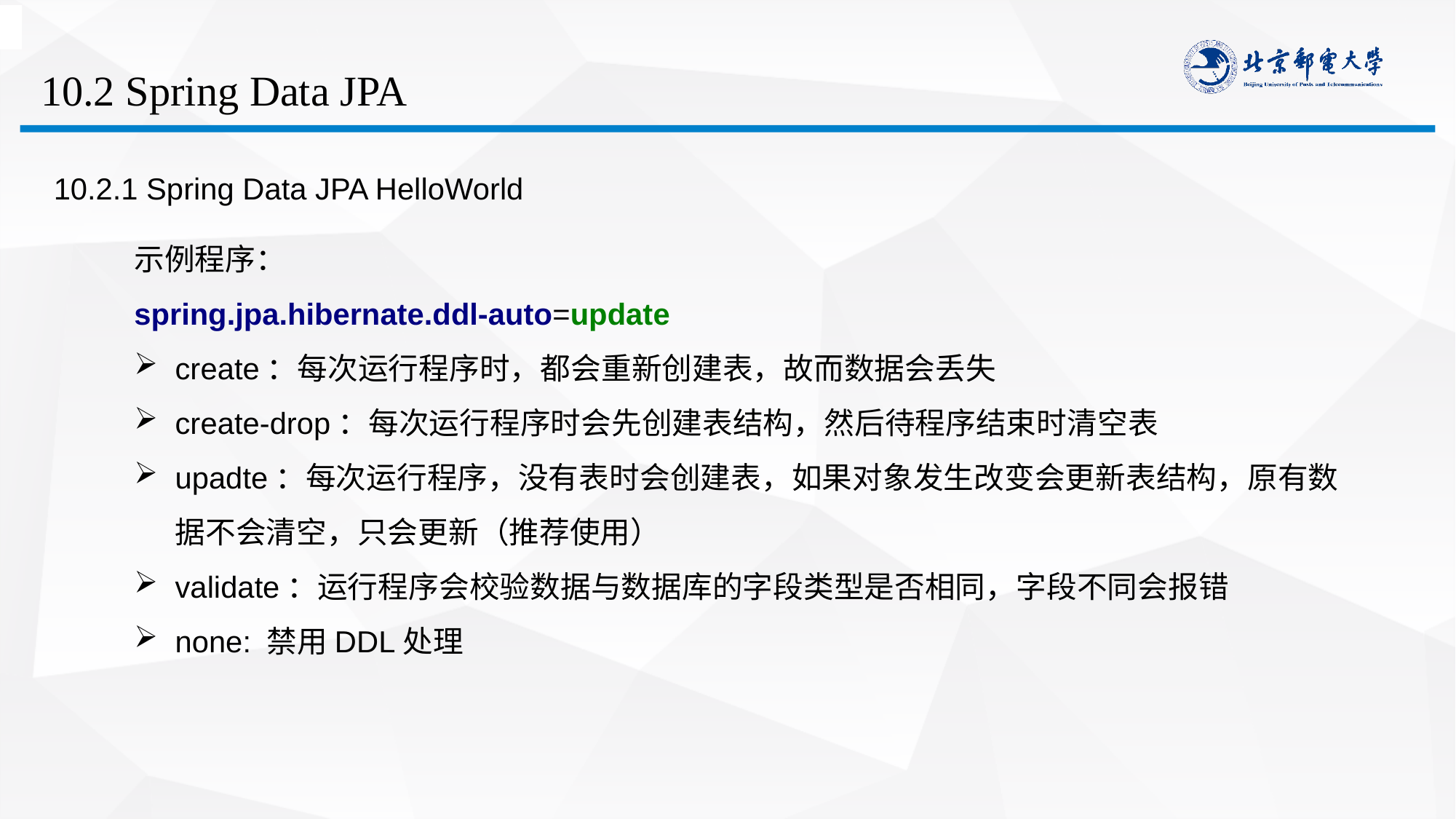

# 10.2 Spring Data JPA
10.2.1 Spring Data JPA HelloWorld

示例程序：
spring.jpa.hibernate.ddl-auto=update
create：每次运行程序时，都会重新创建表，故而数据会丢失
create-drop：每次运行程序时会先创建表结构，然后待程序结束时清空表
upadte：每次运行程序，没有表时会创建表，如果对象发生改变会更新表结构，原有数据不会清空，只会更新（推荐使用）
validate：运行程序会校验数据与数据库的字段类型是否相同，字段不同会报错
none: 禁用DDL处理